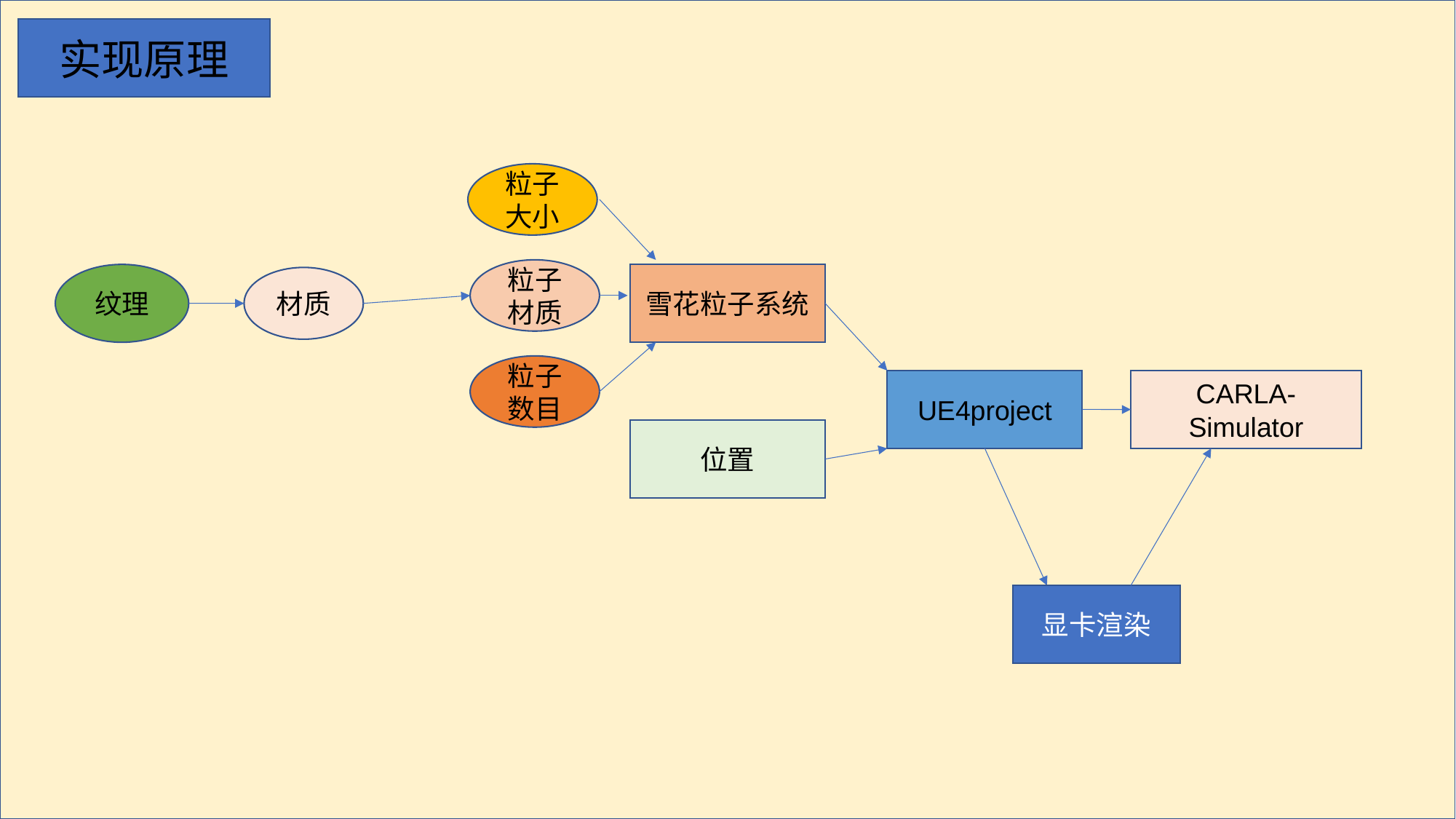

实现原理
粒子大小
粒子材质
纹理
雪花粒子系统
材质
粒子数目
UE4project
CARLA-Simulator
位置
显卡渲染